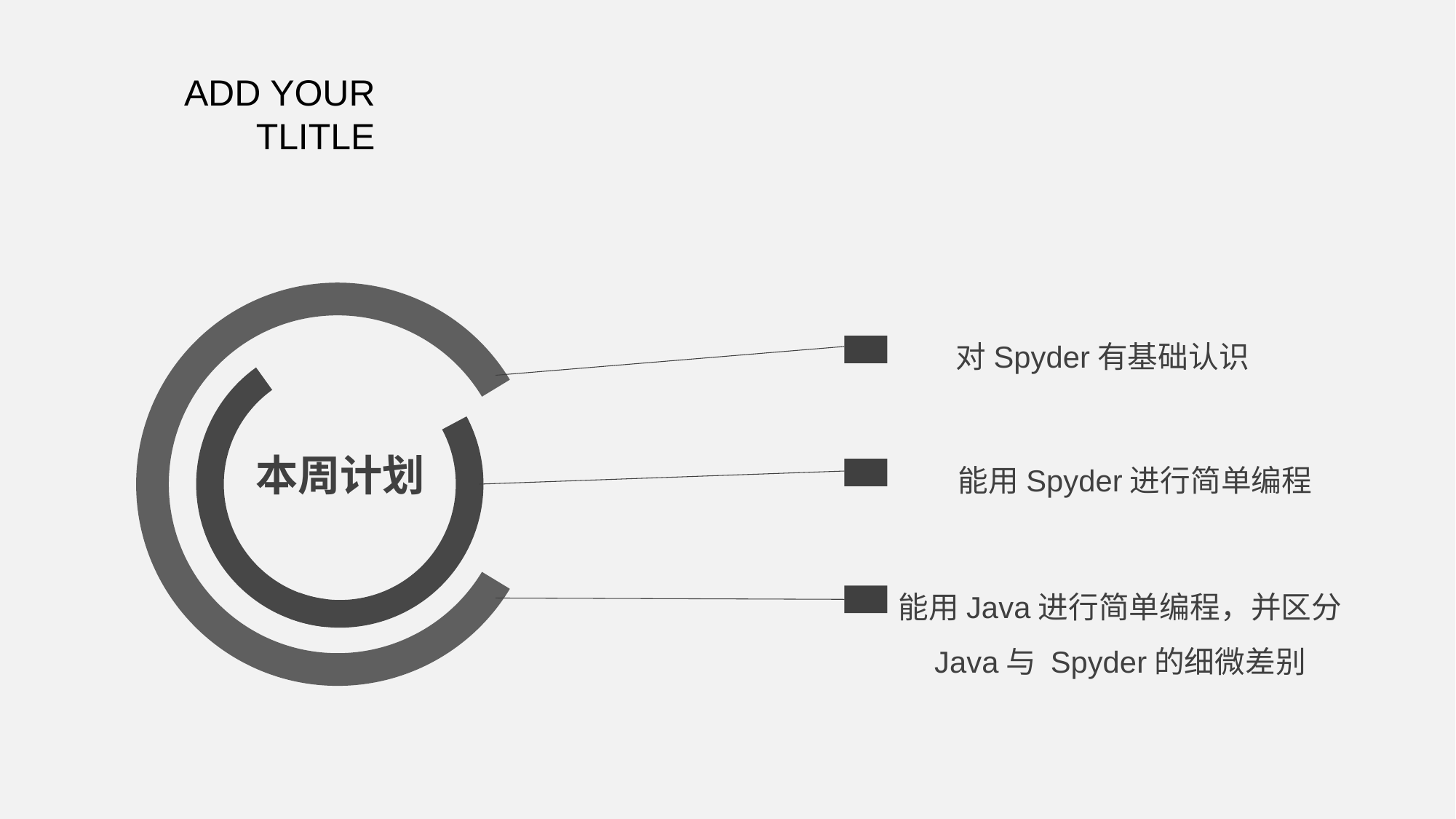

ADD YOUR TLITLE

对Spyder有基础认识

本周计划
能用Spyder进行简单编程

能用Java进行简单编程，并区分Java与 Spyder的细微差别